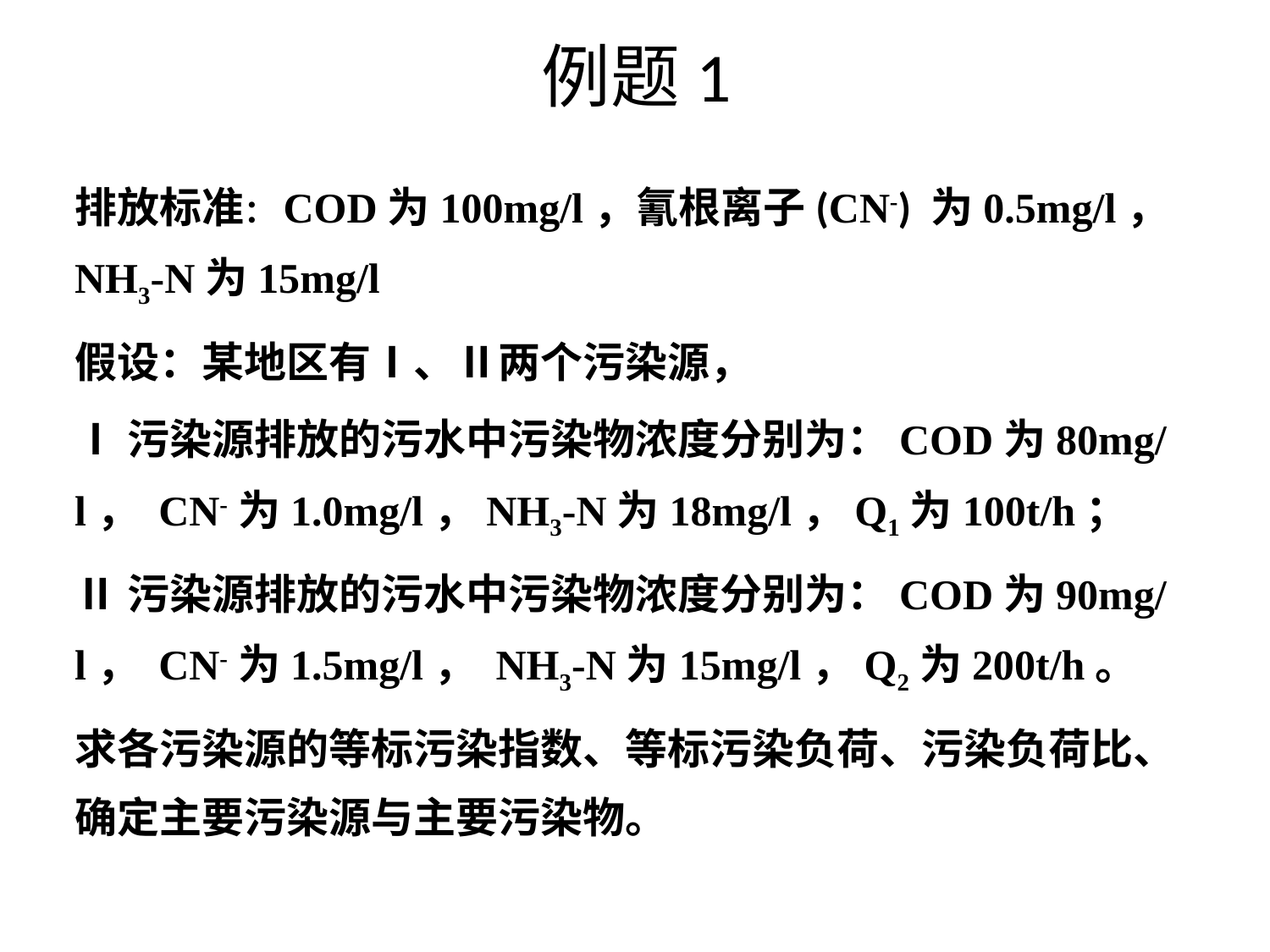

# 例题1
排放标准：COD为100mg/l，氰根离子(CN-) 为0.5mg/l，NH3-N为15mg/l
假设：某地区有Ⅰ、Ⅱ两个污染源，
Ⅰ污染源排放的污水中污染物浓度分别为：COD为80mg/l， CN-为1.0mg/l，NH3-N为18mg/l，Q1为100t/h；
Ⅱ污染源排放的污水中污染物浓度分别为：COD为90mg/l， CN-为1.5mg/l， NH3-N为15mg/l，Q2为200t/h。
求各污染源的等标污染指数、等标污染负荷、污染负荷比、确定主要污染源与主要污染物。